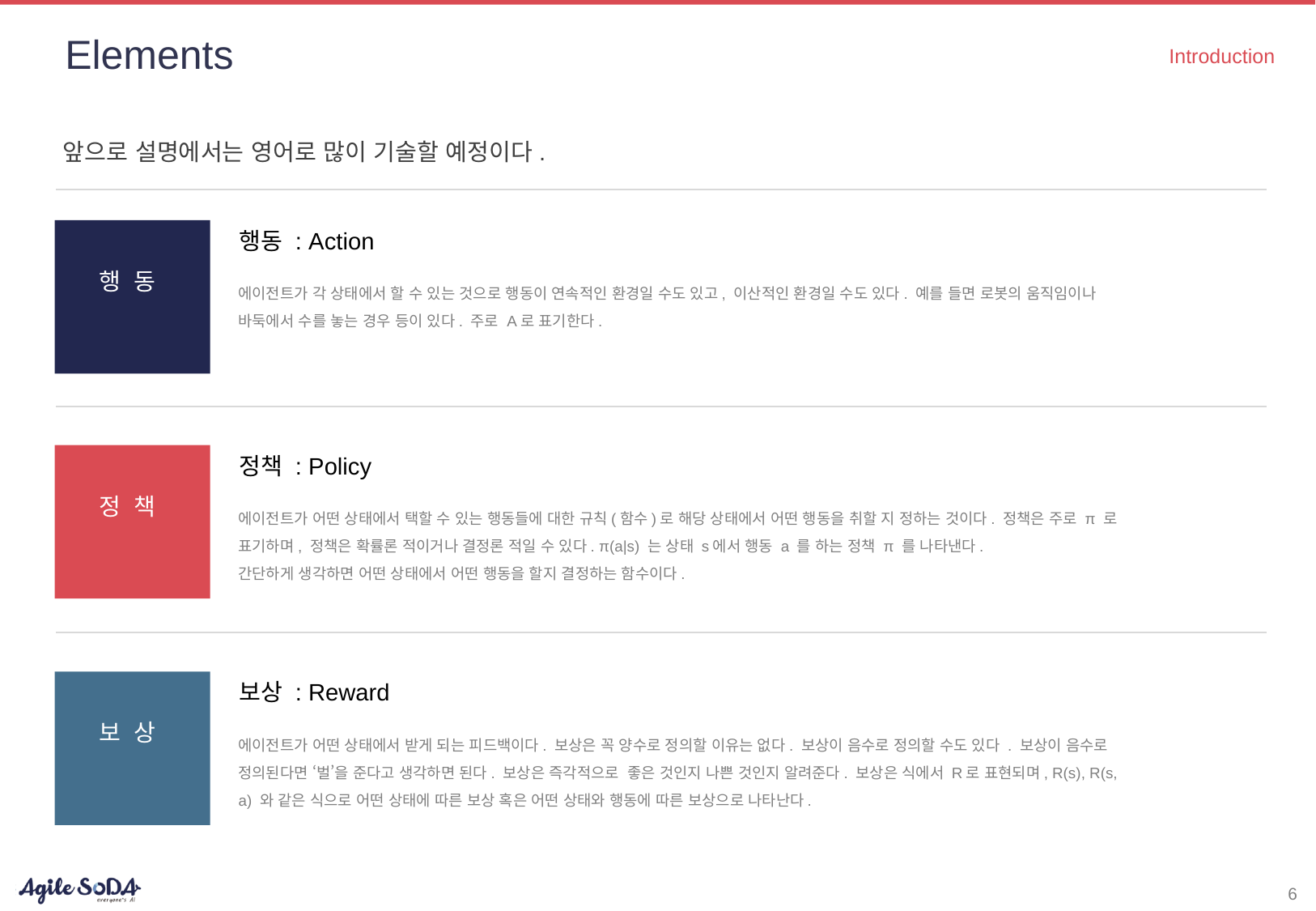

# Elements
Introduction
앞으로 설명에서는 영어로 많이 기술할 예정이다.
행동 : Action

행  동
에이전트가 각 상태에서 할 수 있는 것으로 행동이 연속적인 환경일 수도 있고, 이산적인 환경일 수도 있다. 예를 들면 로봇의 움직임이나 바둑에서 수를 놓는 경우 등이 있다. 주로 A로 표기한다.
정책 : Policy

정  책
에이전트가 어떤 상태에서 택할 수 있는 행동들에 대한 규칙(함수)로 해당 상태에서 어떤 행동을 취할 지 정하는 것이다. 정책은 주로 π 로 표기하며, 정책은 확률론 적이거나 결정론 적일 수 있다. π(a|s) 는 상태 s에서 행동 a 를 하는 정책 π 를 나타낸다.
간단하게 생각하면 어떤 상태에서 어떤 행동을 할지 결정하는 함수이다.
보상 : Reward

보  상
에이전트가 어떤 상태에서 받게 되는 피드백이다. 보상은 꼭 양수로 정의할 이유는 없다. 보상이 음수로 정의할 수도 있다 . 보상이 음수로 정의된다면 ‘벌’을 준다고 생각하면 된다. 보상은 즉각적으로  좋은 것인지 나쁜 것인지 알려준다. 보상은 식에서 R로 표현되며, R(s), R(s, a) 와 같은 식으로 어떤 상태에 따른 보상 혹은 어떤 상태와 행동에 따른 보상으로 나타난다.